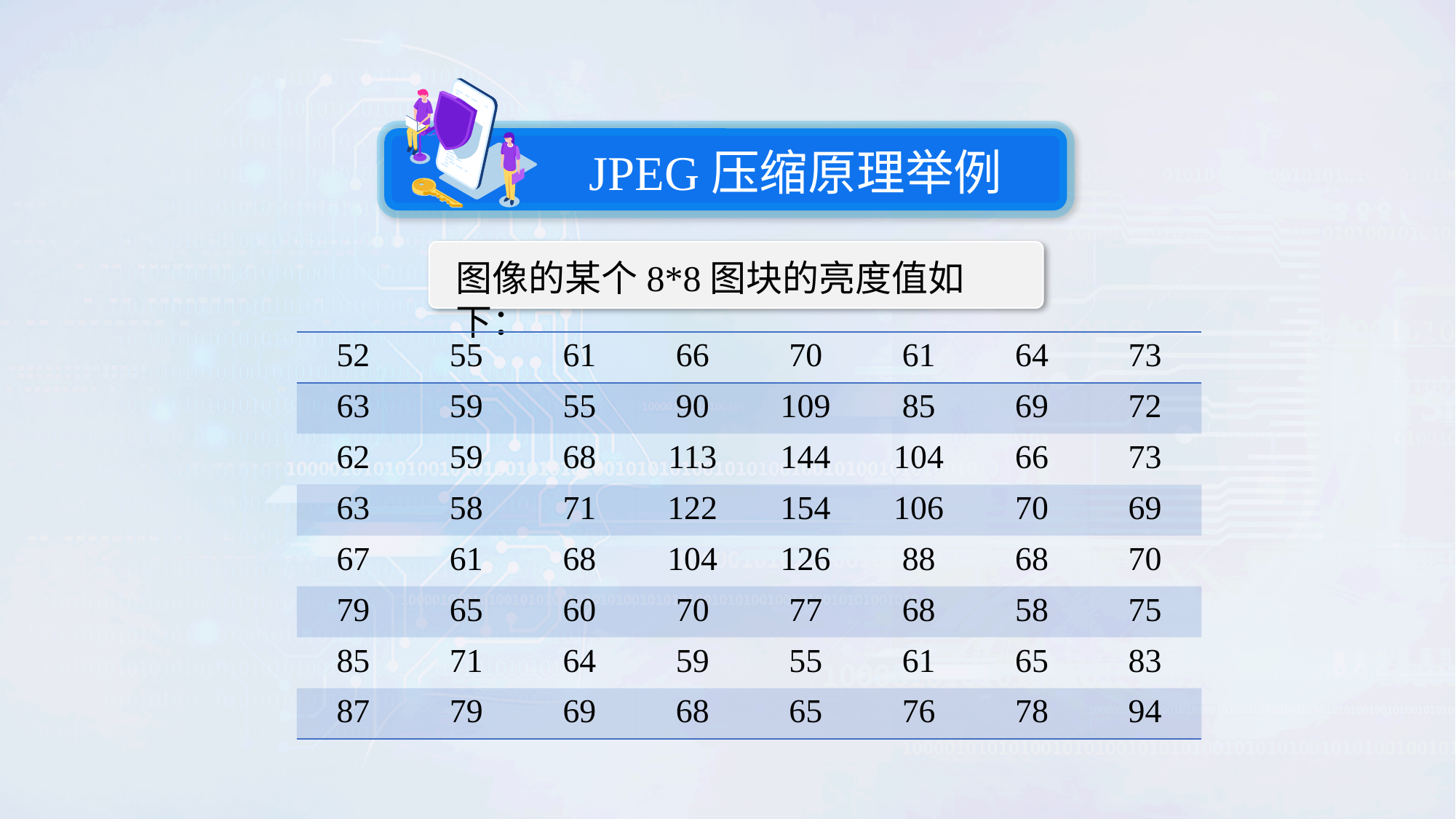

JPEG压缩原理举例

图像的某个8*8图块的亮度值如下：
| 52 | 55 | 61 | 66 | 70 | 61 | 64 | 73 |
| --- | --- | --- | --- | --- | --- | --- | --- |
| 63 | 59 | 55 | 90 | 109 | 85 | 69 | 72 |
| 62 | 59 | 68 | 113 | 144 | 104 | 66 | 73 |
| 63 | 58 | 71 | 122 | 154 | 106 | 70 | 69 |
| 67 | 61 | 68 | 104 | 126 | 88 | 68 | 70 |
| 79 | 65 | 60 | 70 | 77 | 68 | 58 | 75 |
| 85 | 71 | 64 | 59 | 55 | 61 | 65 | 83 |
| 87 | 79 | 69 | 68 | 65 | 76 | 78 | 94 |